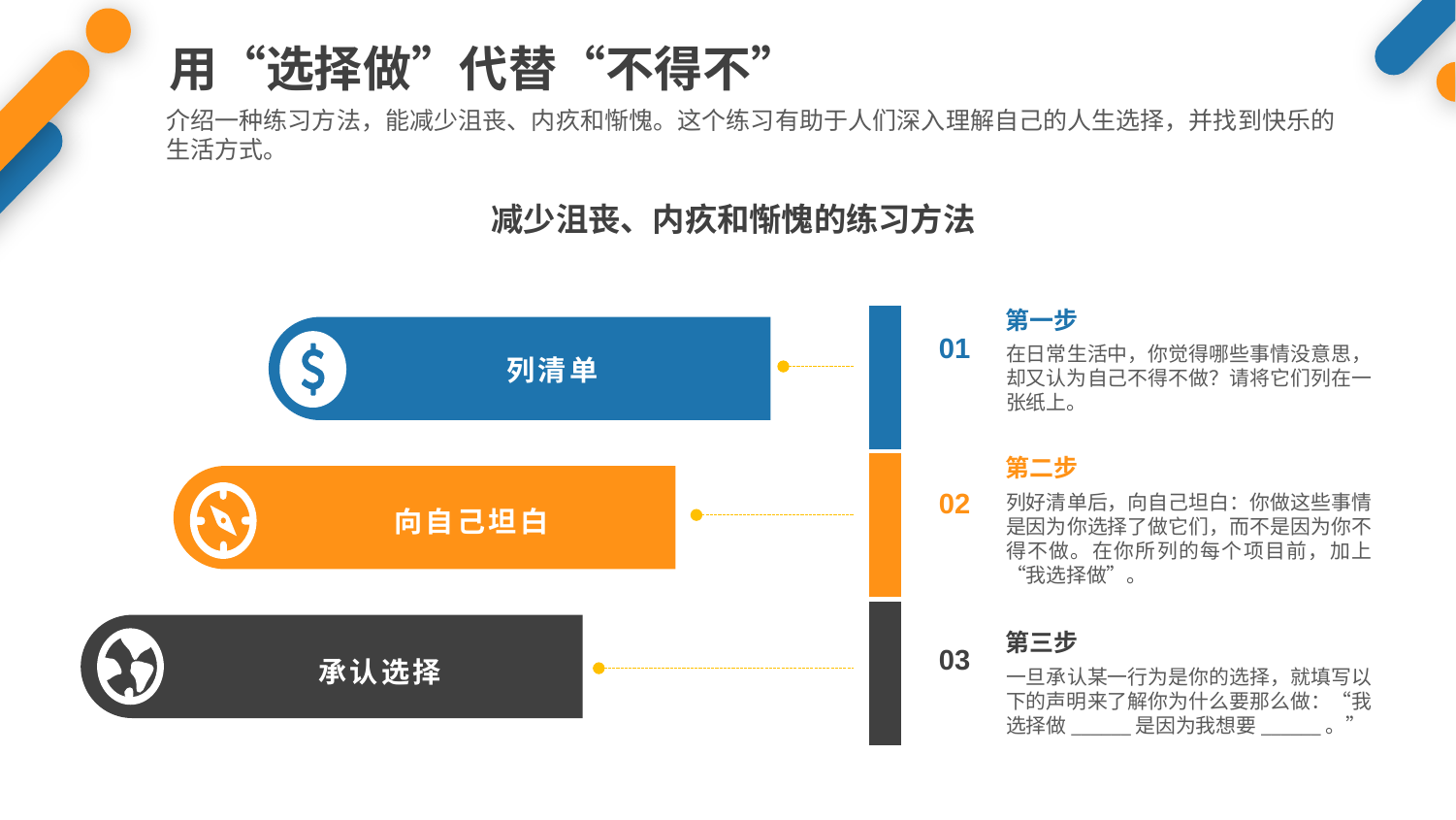

用“选择做”代替“不得不”
介绍一种练习方法，能减少沮丧、内疚和惭愧。这个练习有助于人们深入理解自己的人生选择，并找到快乐的生活方式。
减少沮丧、内疚和惭愧的练习方法

01

列清单

02
向自己坦白

03

承认选择
第一步
在日常生活中，你觉得哪些事情没意思，却又认为自己不得不做？请将它们列在一张纸上。
第二步
列好清单后，向自己坦白：你做这些事情是因为你选择了做它们，而不是因为你不得不做。在你所列的每个项目前，加上“我选择做”。
第三步
一旦承认某一行为是你的选择，就填写以下的声明来了解你为什么要那么做：“我选择做______是因为我想要______。”